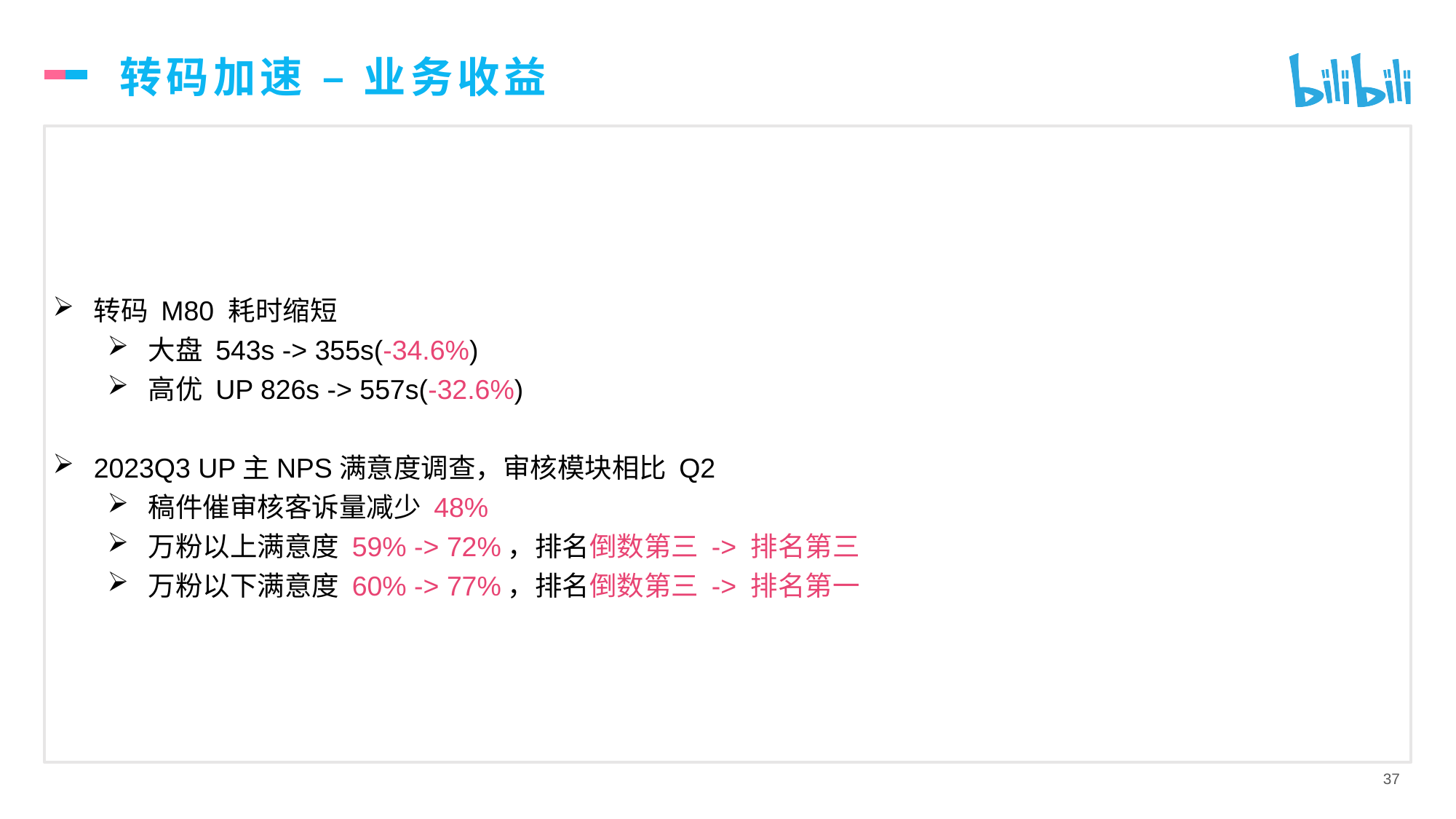

# 转码加速 – 业务收益

转码 M80 耗时缩短
大盘 543s -> 355s(-34.6%)
高优 UP 826s -> 557s(-32.6%)

2023Q3 UP主NPS满意度调查，审核模块相比 Q2
稿件催审核客诉量减少 48%
万粉以上满意度 59% -> 72%，排名倒数第三 -> 排名第三
万粉以下满意度 60% -> 77%，排名倒数第三 -> 排名第一